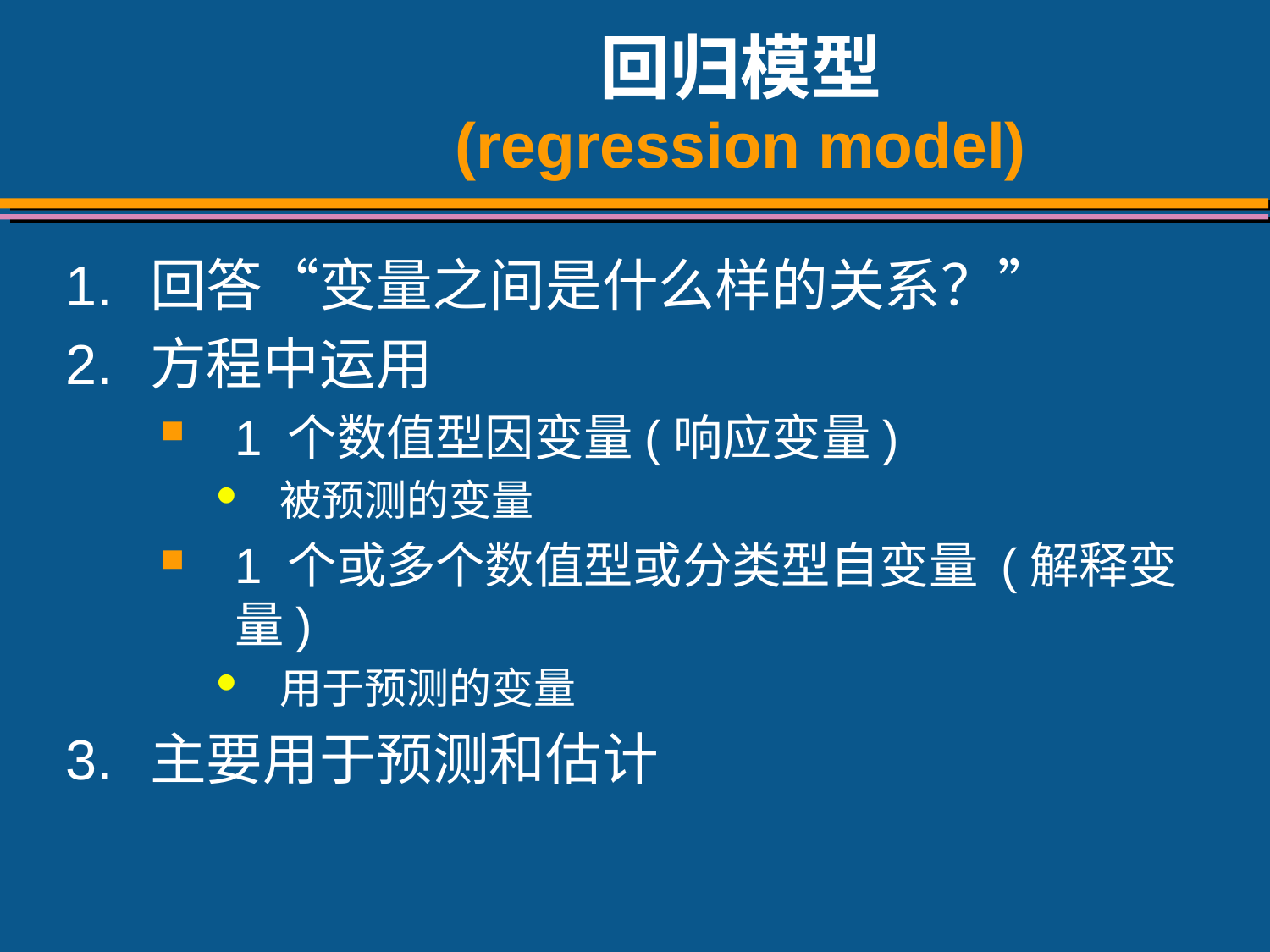

# 回归模型 (regression model)
回答“变量之间是什么样的关系？”
方程中运用
1 个数值型因变量(响应变量)
被预测的变量
1 个或多个数值型或分类型自变量 (解释变量)
用于预测的变量
3.	主要用于预测和估计